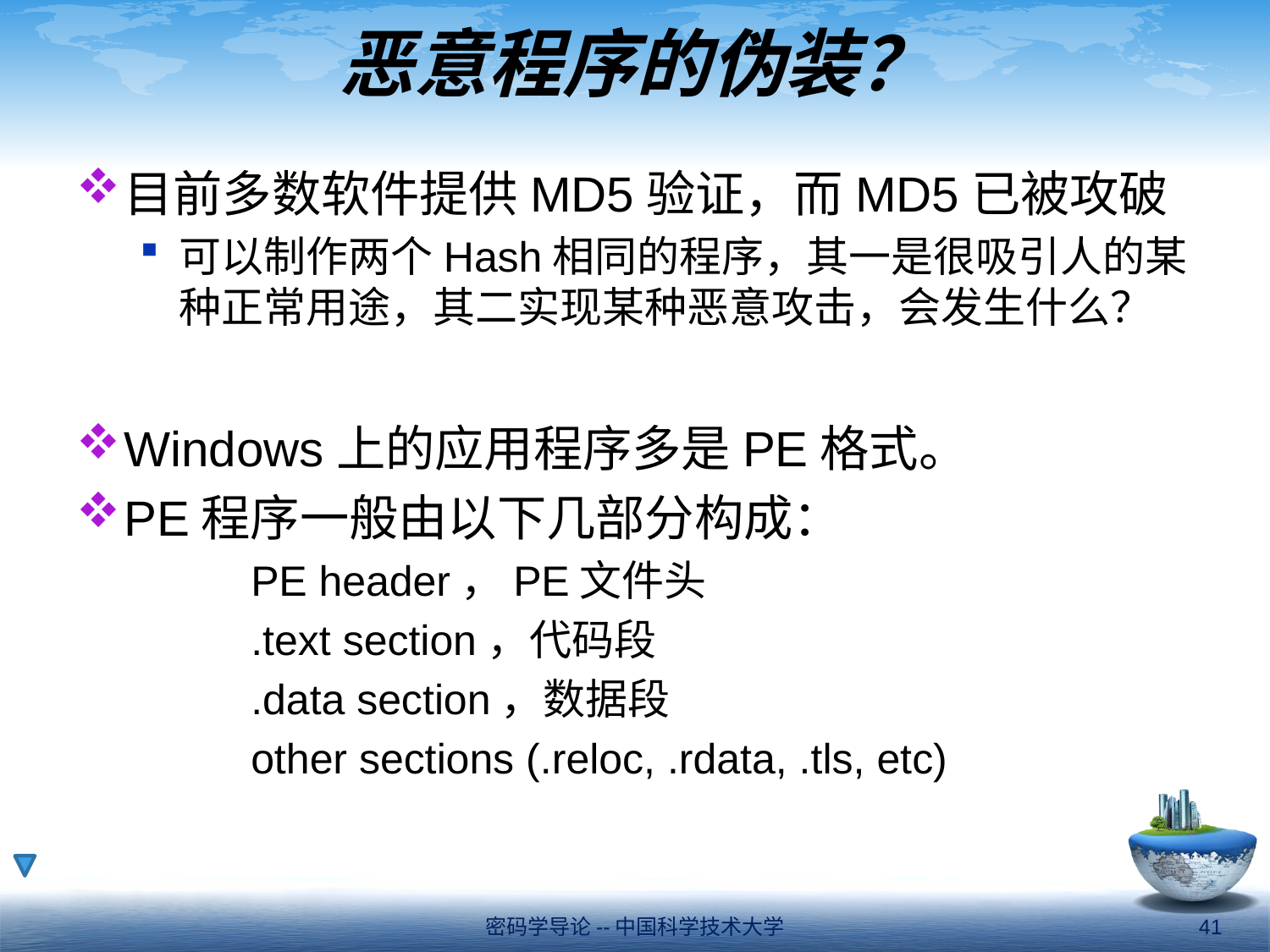

# 恶意程序的伪装？
目前多数软件提供MD5验证，而MD5已被攻破
可以制作两个Hash相同的程序，其一是很吸引人的某种正常用途，其二实现某种恶意攻击，会发生什么？

Windows上的应用程序多是PE格式。
PE程序一般由以下几部分构成：
		PE header，PE文件头
		.text section，代码段
		.data section，数据段
		other sections (.reloc, .rdata, .tls, etc)

密码学导论--中国科学技术大学
41